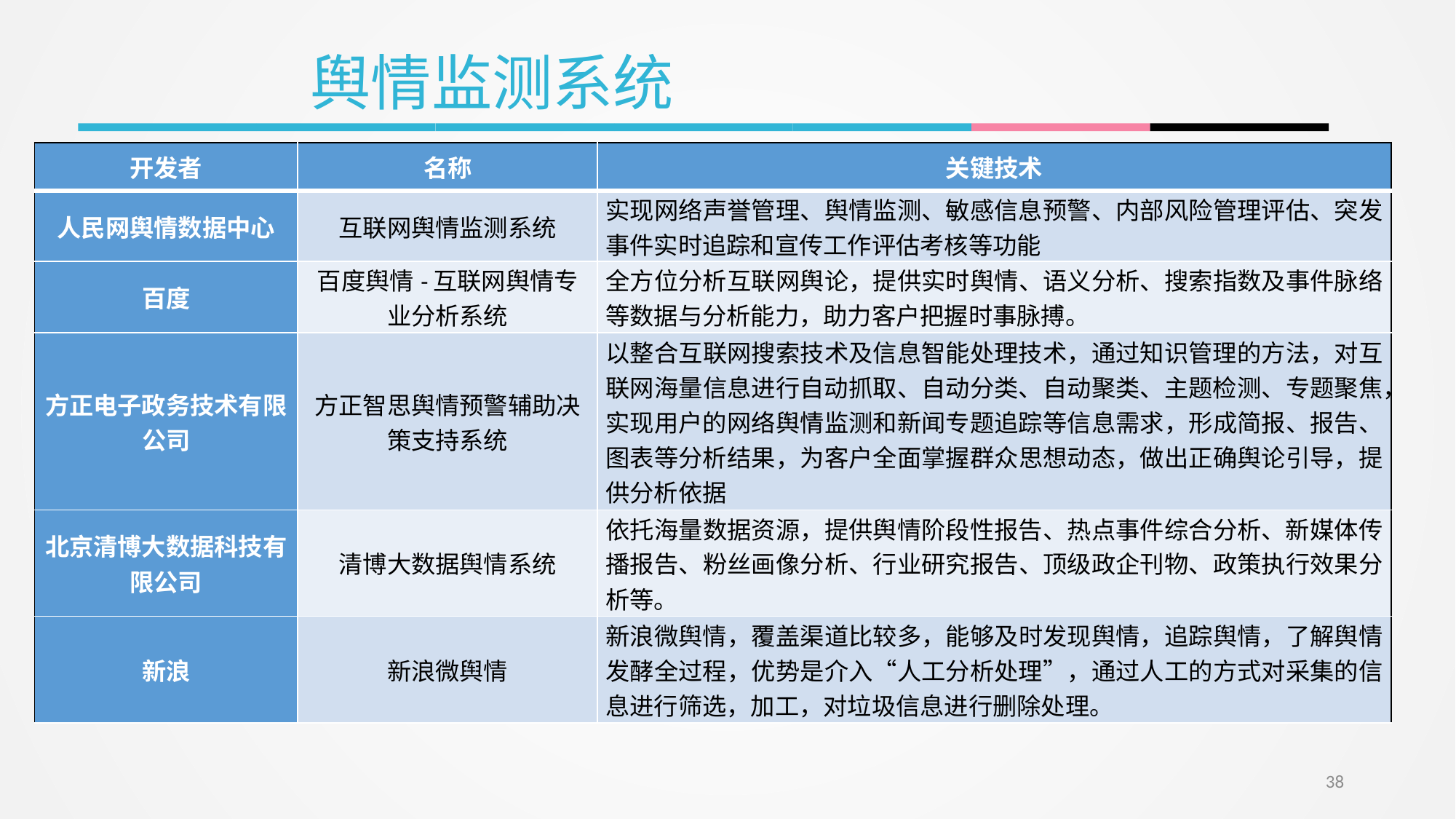

舆情监测系统

| 开发者 | 名称 | 关键技术 |
| --- | --- | --- |
| 人民网舆情数据中心 | 互联网舆情监测系统 | 实现网络声誉管理、舆情监测、敏感信息预警、内部风险管理评估、突发事件实时追踪和宣传工作评估考核等功能 |
| 百度 | 百度舆情-互联网舆情专业分析系统 | 全方位分析互联网舆论，提供实时舆情、语义分析、搜索指数及事件脉络等数据与分析能力，助力客户把握时事脉搏。 |
| 方正电子政务技术有限公司 | 方正智思舆情预警辅助决策支持系统 | 以整合互联网搜索技术及信息智能处理技术，通过知识管理的方法，对互联网海量信息进行自动抓取、自动分类、自动聚类、主题检测、专题聚焦，实现用户的网络舆情监测和新闻专题追踪等信息需求，形成简报、报告、图表等分析结果，为客户全面掌握群众思想动态，做出正确舆论引导，提供分析依据 |
| 北京清博大数据科技有限公司 | 清博大数据舆情系统 | 依托海量数据资源，提供舆情阶段性报告、热点事件综合分析、新媒体传播报告、粉丝画像分析、行业研究报告、顶级政企刊物、政策执行效果分析等。 |
| 新浪 | 新浪微舆情 | 新浪微舆情，覆盖渠道比较多，能够及时发现舆情，追踪舆情，了解舆情发酵全过程，优势是介入“人工分析处理”，通过人工的方式对采集的信息进行筛选，加工，对垃圾信息进行删除处理。 |
38